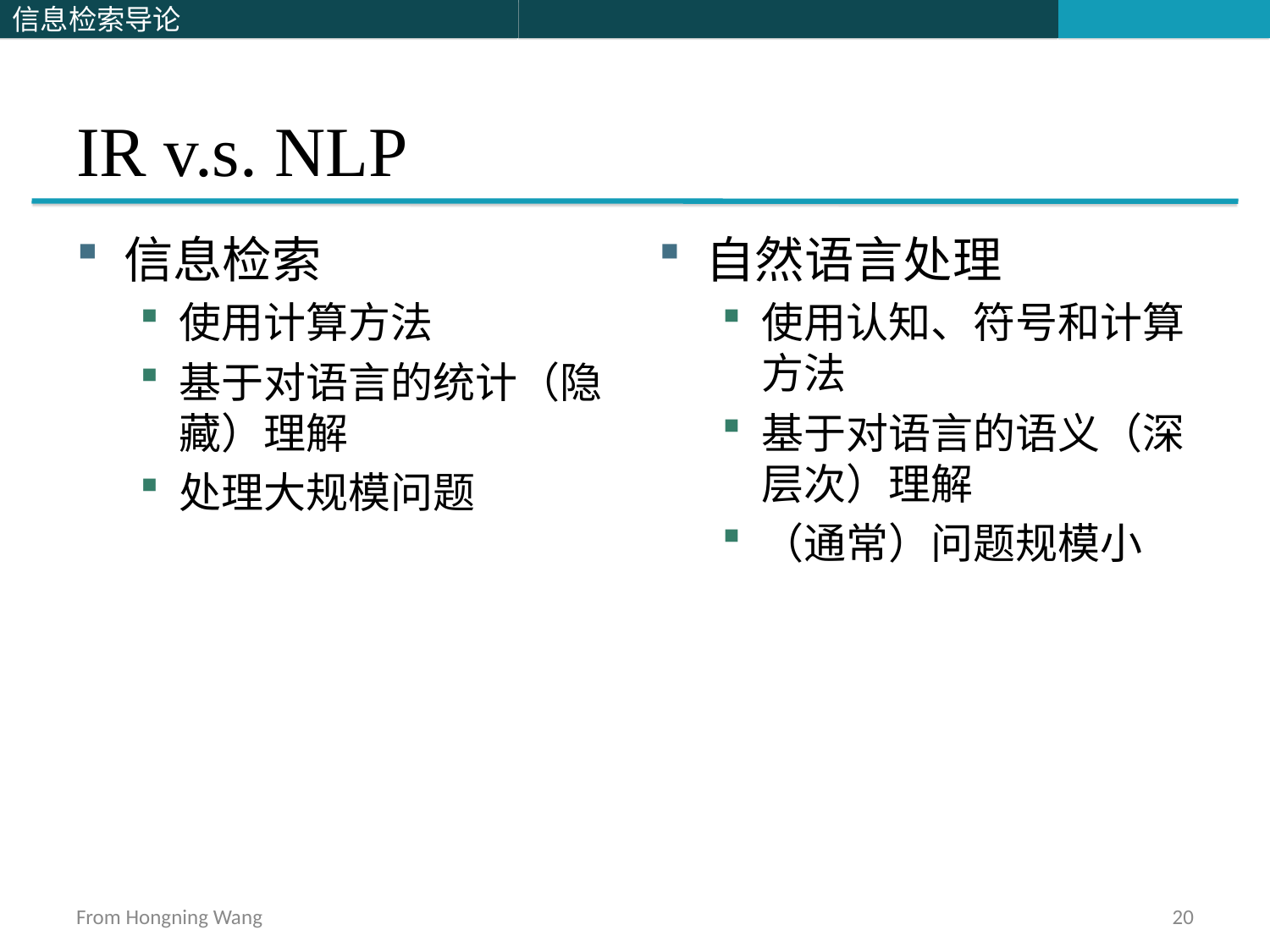

# IR v.s. NLP
信息检索
使用计算方法
基于对语言的统计（隐藏）理解
处理大规模问题
自然语言处理
使用认知、符号和计算方法
基于对语言的语义（深层次）理解
（通常）问题规模小
From Hongning Wang
20